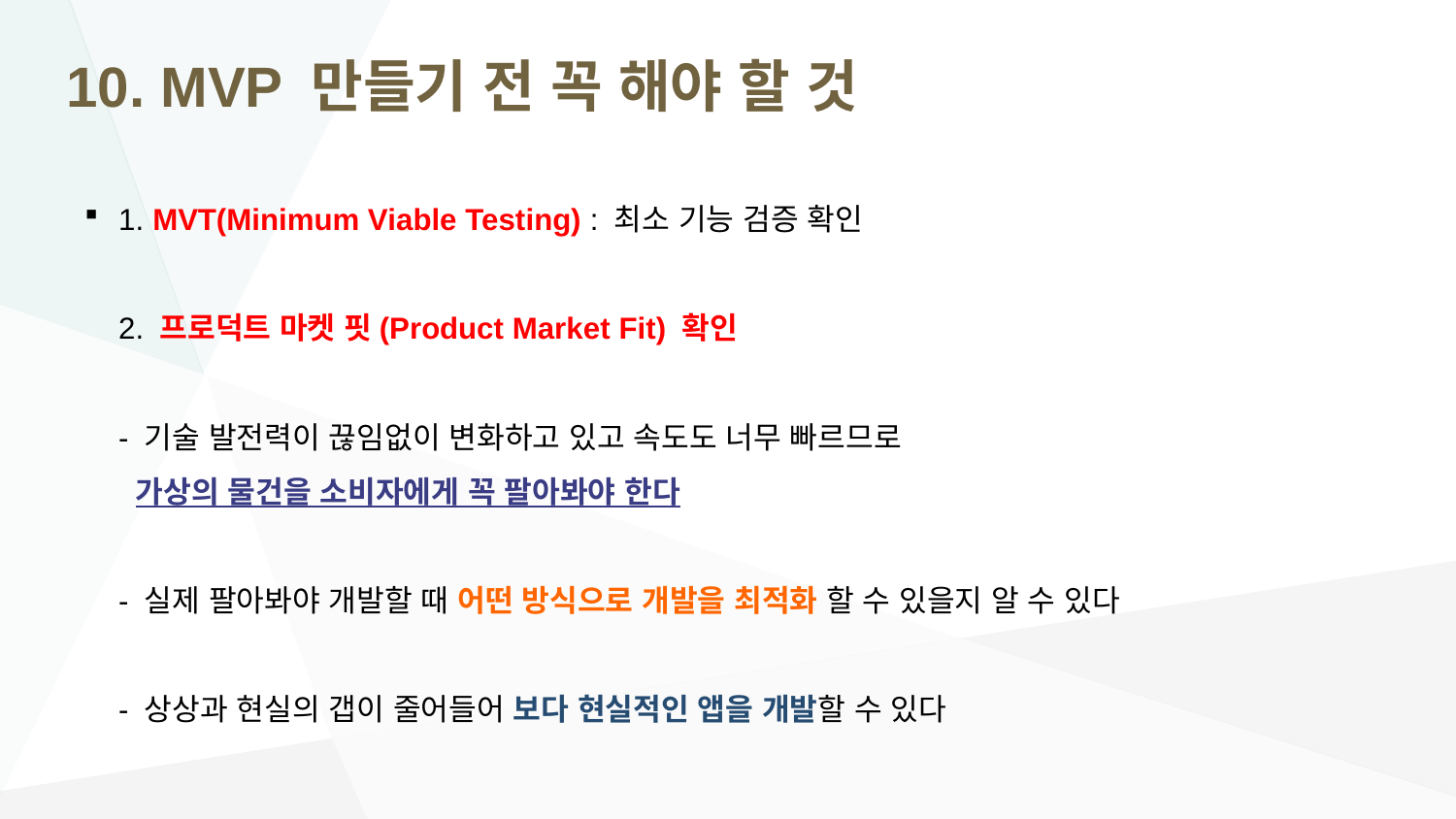

10. MVP 만들기 전 꼭 해야 할 것
# 1. MVT(Minimum Viable Testing) : 최소 기능 검증 확인 2. 프로덕트 마켓 핏(Product Market Fit) 확인 - 기술 발전력이 끊임없이 변화하고 있고 속도도 너무 빠르므로 가상의 물건을 소비자에게 꼭 팔아봐야 한다 - 실제 팔아봐야 개발할 때 어떤 방식으로 개발을 최적화 할 수 있을지 알 수 있다 - 상상과 현실의 갭이 줄어들어 보다 현실적인 앱을 개발할 수 있다